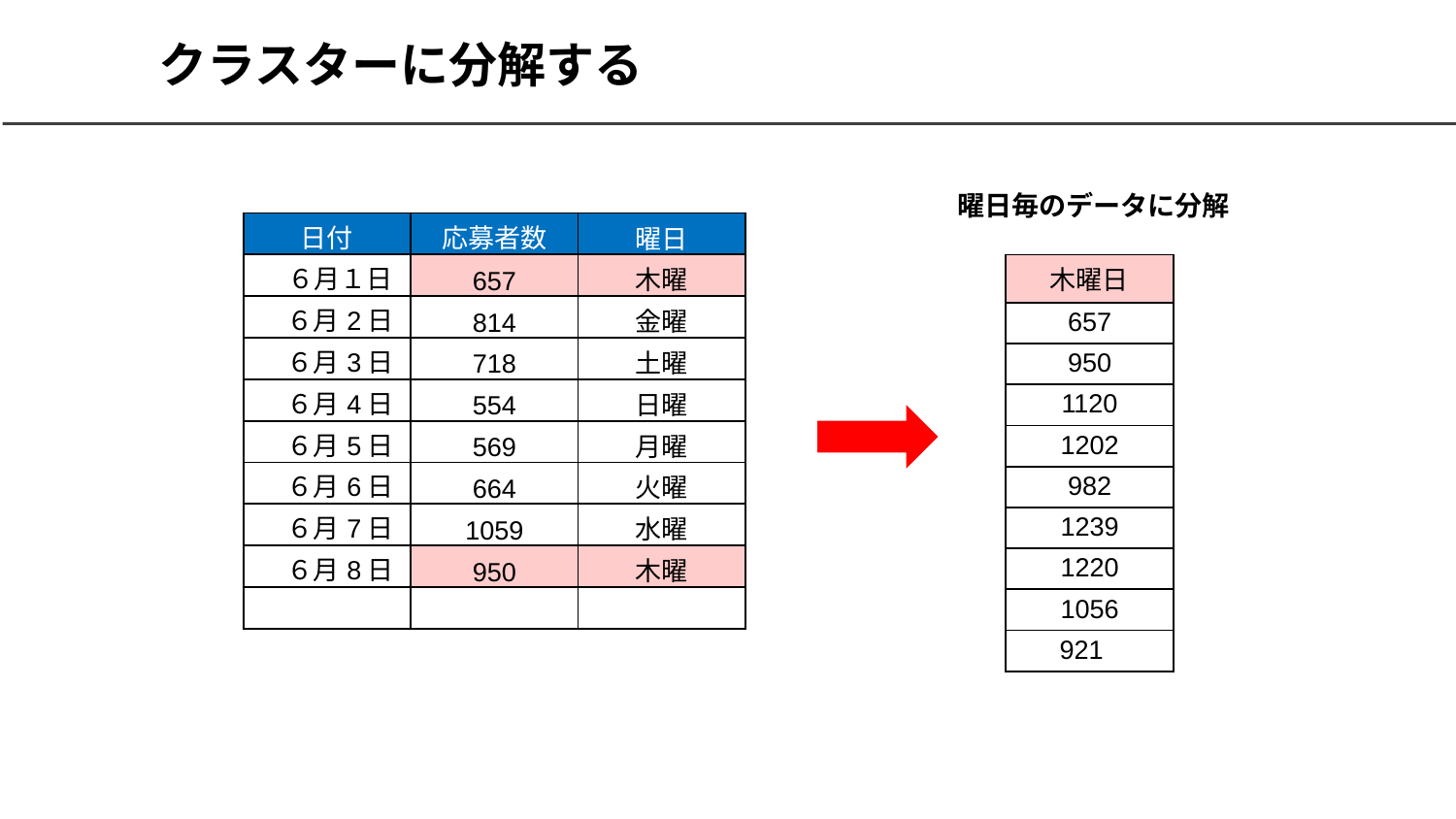

# クラスターに分解する
曜日毎のデータに分解
| 日付 | 応募者数 | 曜日 |
| --- | --- | --- |
| ６月１日 | 657 | 木曜 |
| ６月2日 | 814 | 金曜 |
| ６月3日 | 718 | 土曜 |
| ６月4日 | 554 | 日曜 |
| ６月5日 | 569 | 月曜 |
| ６月6日 | 664 | 火曜 |
| ６月7日 | 1059 | 水曜 |
| ６月8日 | 950 | 木曜 |
|  |  |  |
| 木曜日 |
| --- |
| 657 |
| 950 |
| 1120 |
| 1202 |
| 982 |
| 1239 |
| 1220 |
| 1056 |
| 921 |